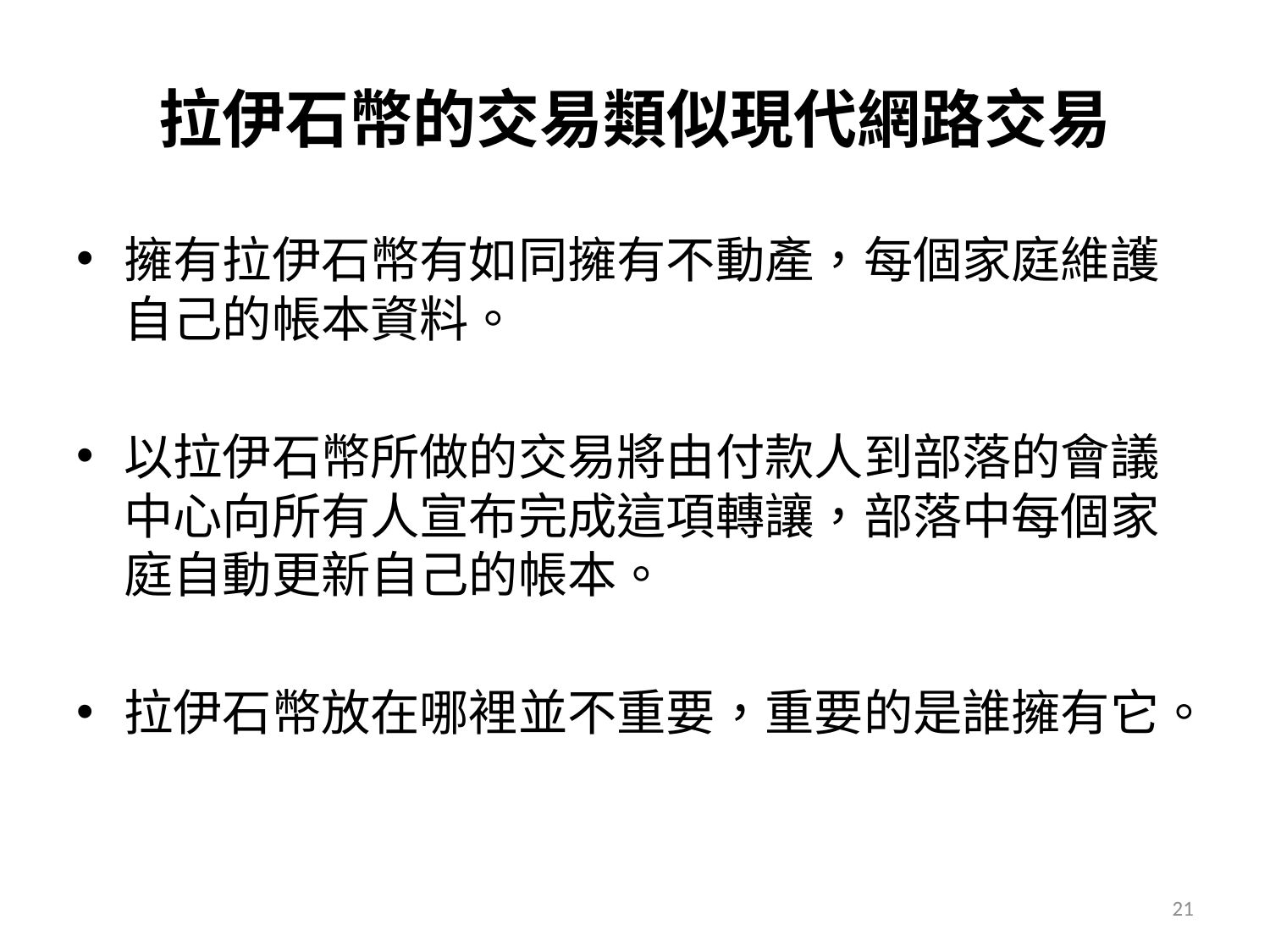

# 拉伊石幣的交易類似現代網路交易
擁有拉伊石幣有如同擁有不動產，每個家庭維護自己的帳本資料。

以拉伊石幣所做的交易將由付款人到部落的會議中心向所有人宣布完成這項轉讓，部落中每個家庭自動更新自己的帳本。

拉伊石幣放在哪裡並不重要，重要的是誰擁有它。

21